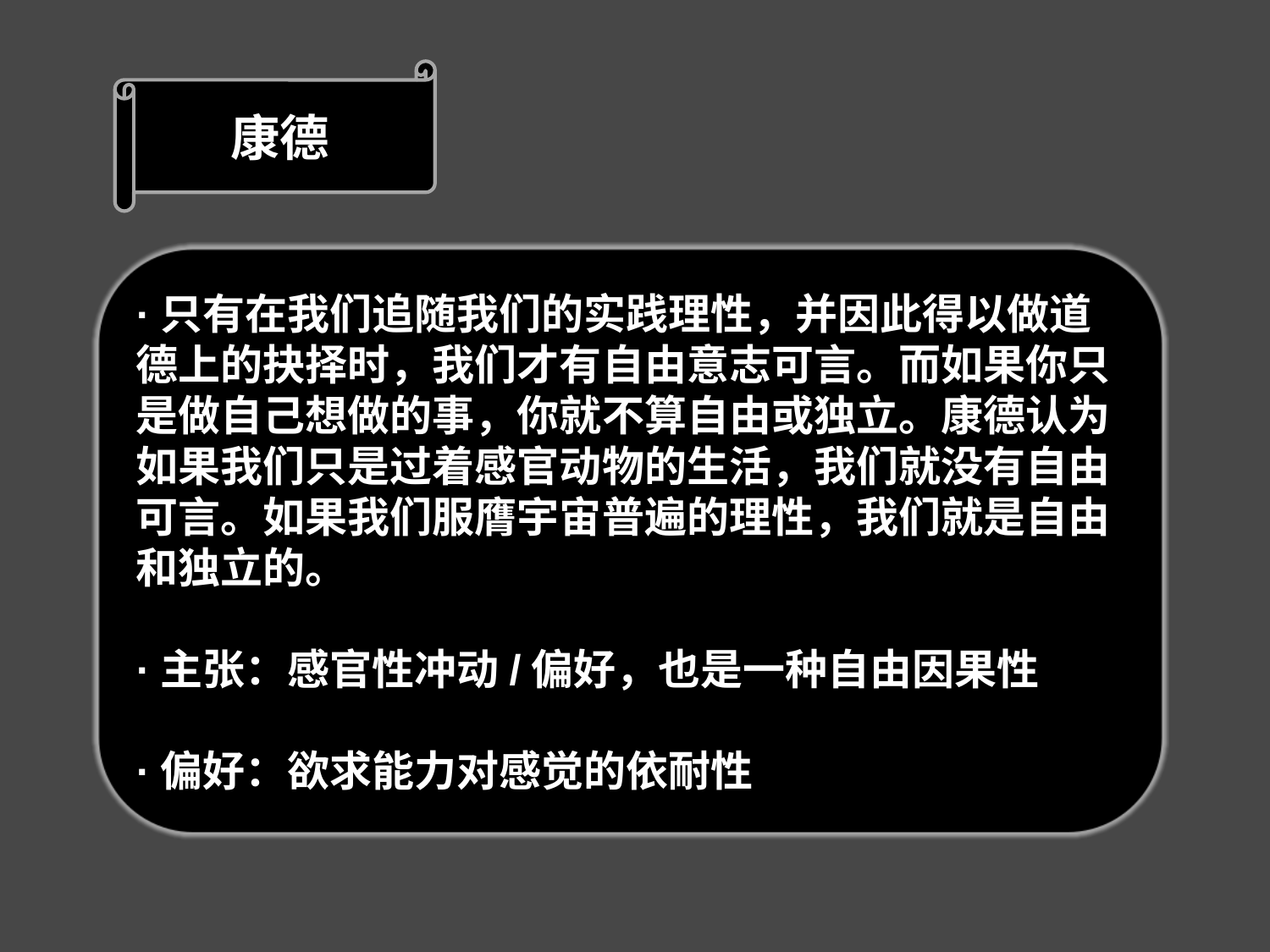

康德
·只有在我们追随我们的实践理性，并因此得以做道德上的抉择时，我们才有自由意志可言。而如果你只是做自己想做的事，你就不算自由或独立。康德认为如果我们只是过着感官动物的生活，我们就没有自由可言。如果我们服膺宇宙普遍的理性，我们就是自由和独立的。

·主张：感官性冲动/偏好，也是一种自由因果性

·偏好：欲求能力对感觉的依耐性